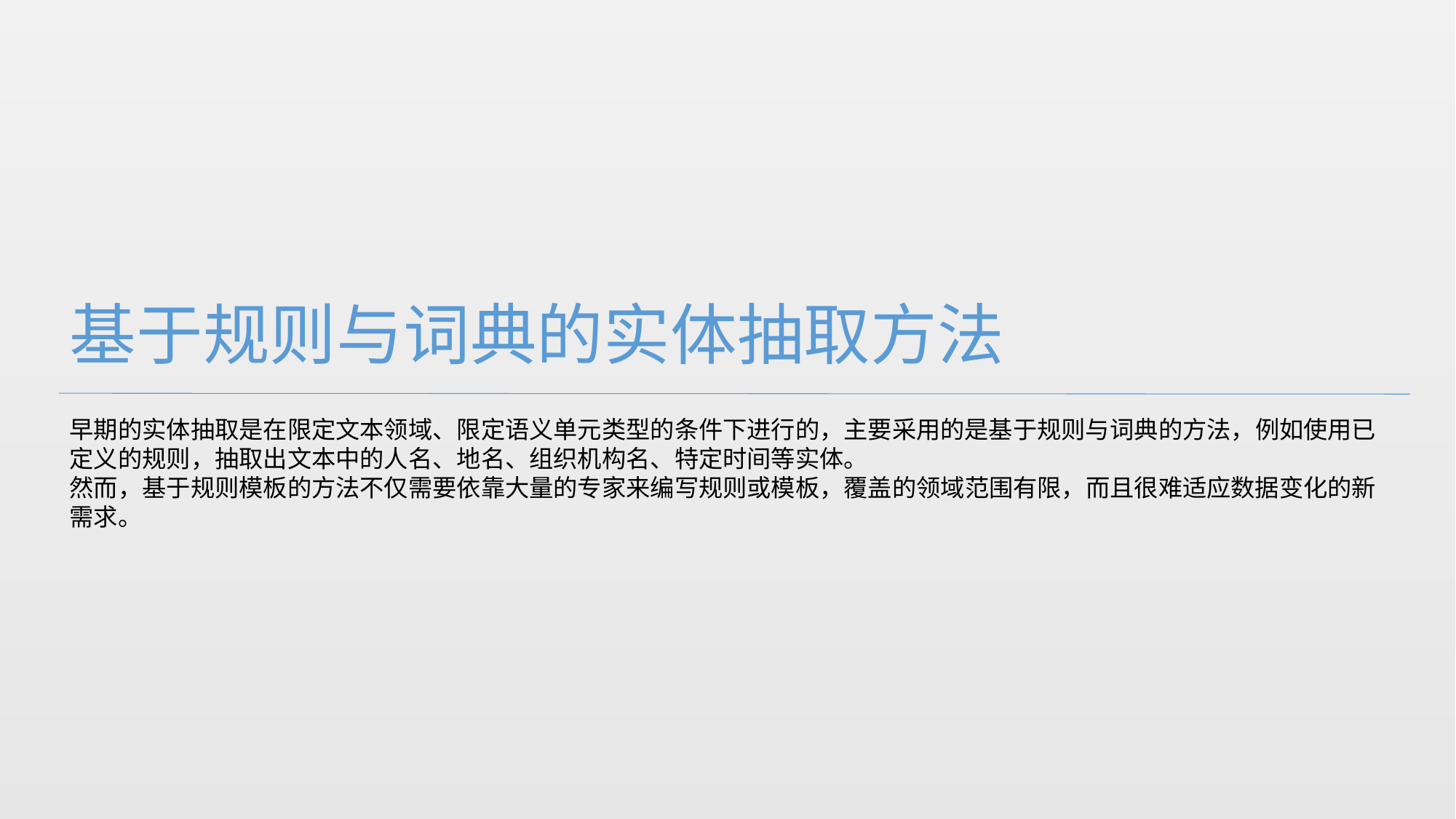

基于规则与词典的实体抽取方法
早期的实体抽取是在限定文本领域、限定语义单元类型的条件下进行的，主要采用的是基于规则与词典的方法，例如使用已定义的规则，抽取出文本中的人名、地名、组织机构名、特定时间等实体。
然而，基于规则模板的方法不仅需要依靠大量的专家来编写规则或模板，覆盖的领域范围有限，而且很难适应数据变化的新需求。